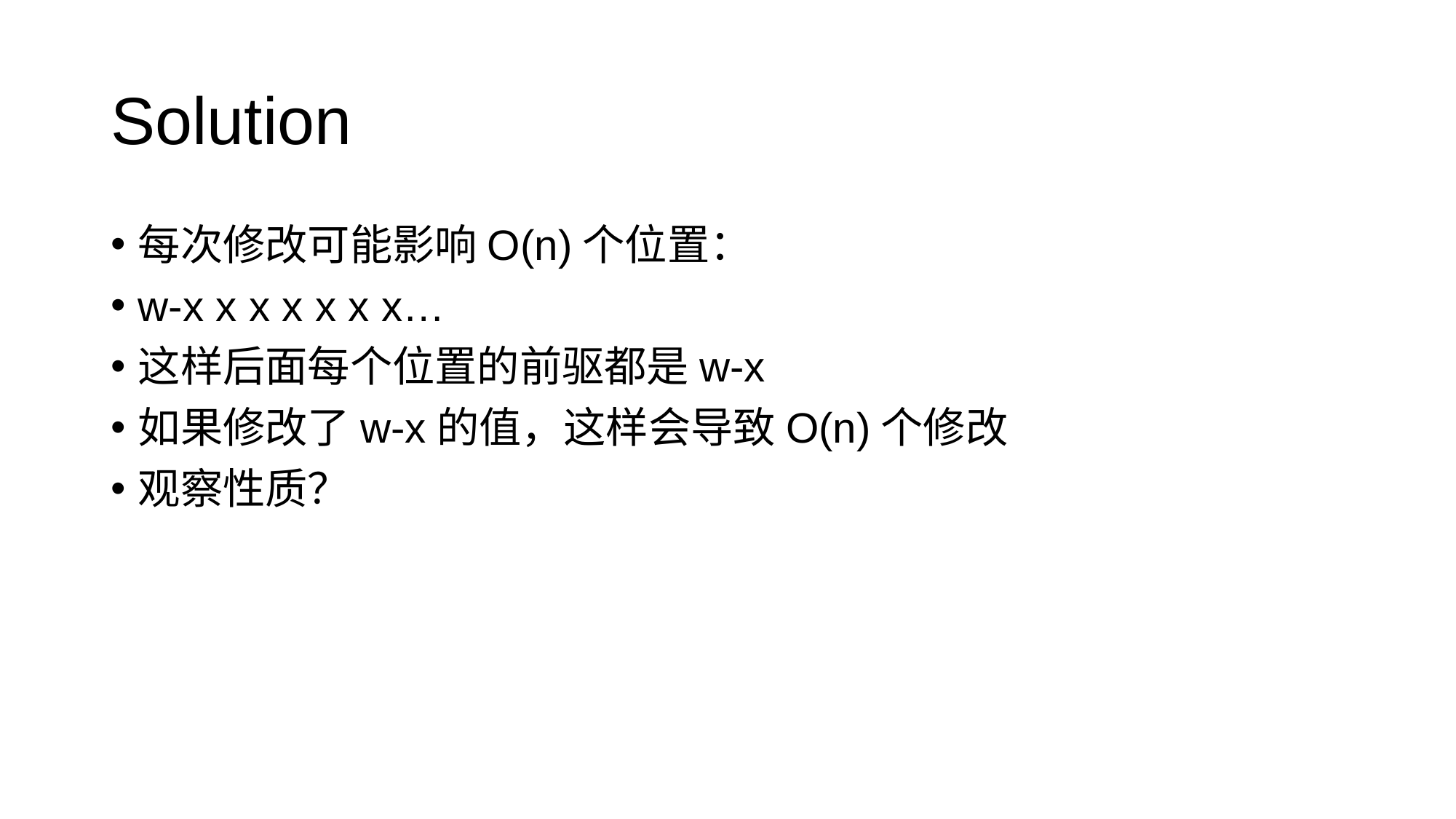

# Solution
每次修改可能影响O(n)个位置：
w-x x x x x x x…
这样后面每个位置的前驱都是w-x
如果修改了w-x的值，这样会导致O(n)个修改
观察性质？